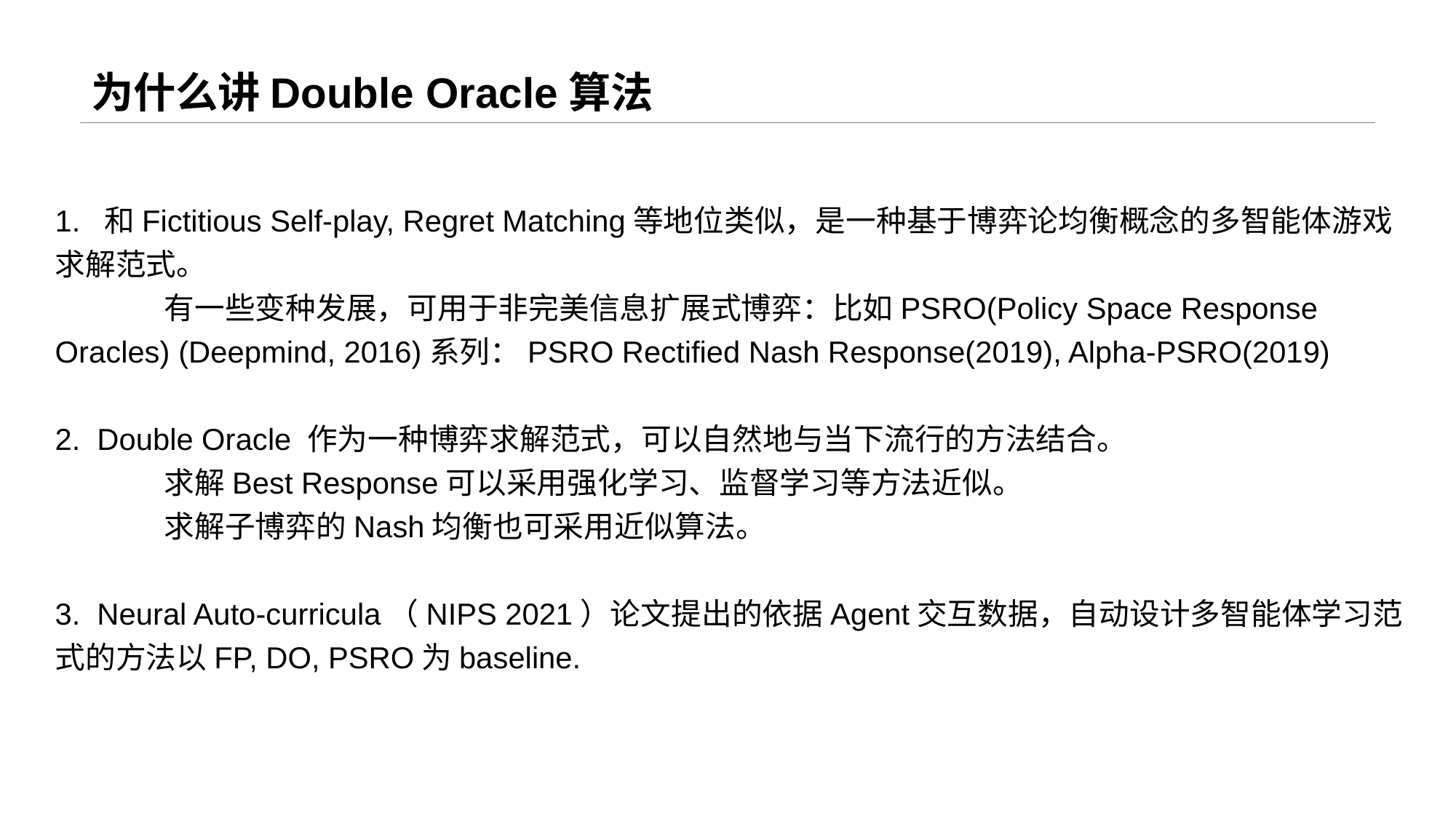

# 为什么讲Double Oracle算法
1.  和Fictitious Self-play, Regret Matching等地位类似，是一种基于博弈论均衡概念的多智能体游戏求解范式。
	有一些变种发展，可用于非完美信息扩展式博弈：比如PSRO(Policy Space Response Oracles) (Deepmind, 2016)系列：PSRO Rectified Nash Response(2019), Alpha-PSRO(2019)

2.  Double Oracle 作为一种博弈求解范式，可以自然地与当下流行的方法结合。
	求解Best Response可以采用强化学习、监督学习等方法近似。
	求解子博弈的Nash均衡也可采用近似算法。

3.  Neural Auto-curricula（NIPS 2021）论文提出的依据Agent交互数据，自动设计多智能体学习范式的方法以FP, DO, PSRO为baseline.

28